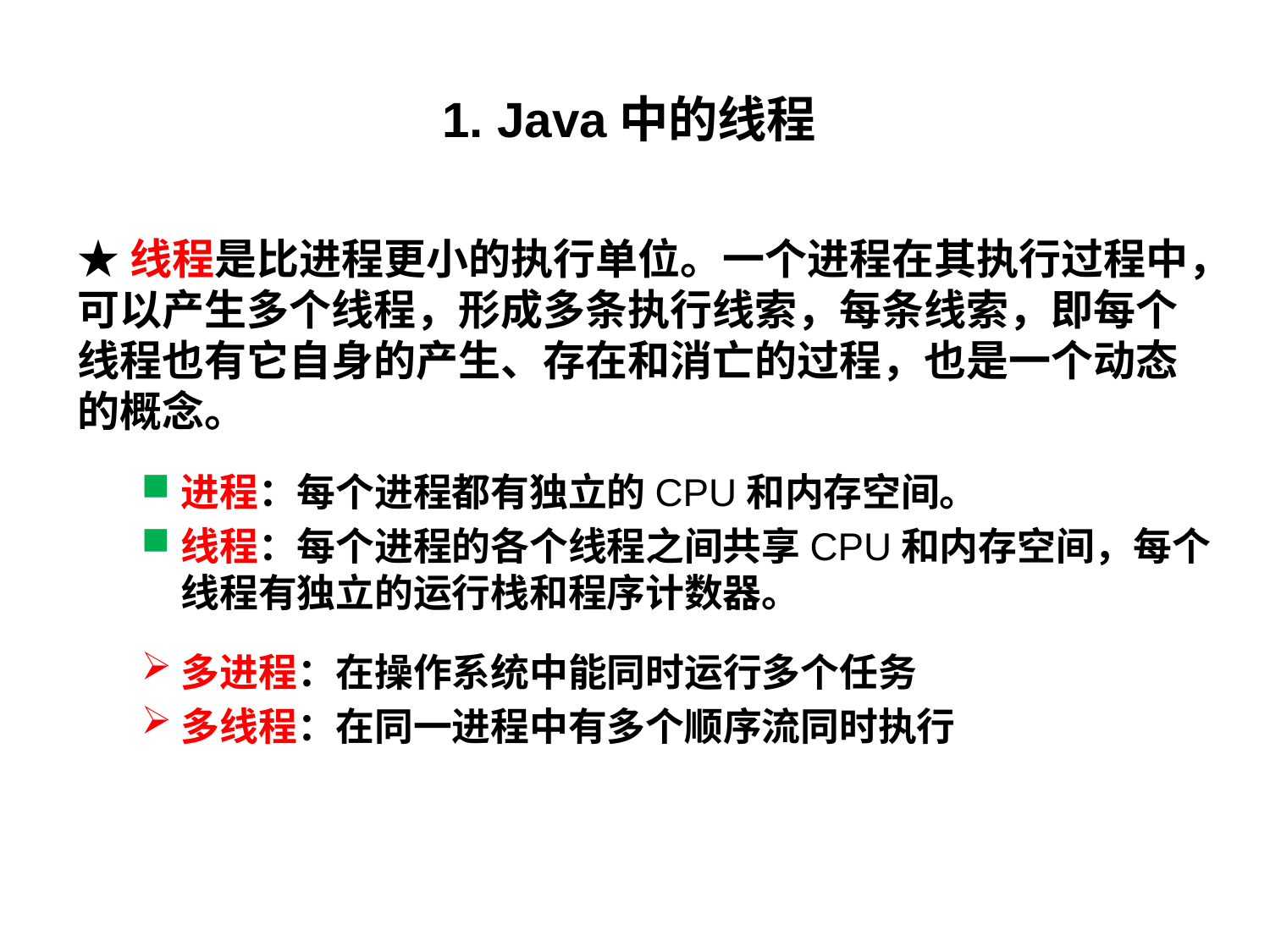

# 1. Java中的线程
★线程是比进程更小的执行单位。一个进程在其执行过程中，可以产生多个线程，形成多条执行线索，每条线索，即每个线程也有它自身的产生、存在和消亡的过程，也是一个动态的概念。

进程：每个进程都有独立的CPU和内存空间。
线程：每个进程的各个线程之间共享CPU和内存空间，每个线程有独立的运行栈和程序计数器。

多进程：在操作系统中能同时运行多个任务
多线程：在同一进程中有多个顺序流同时执行